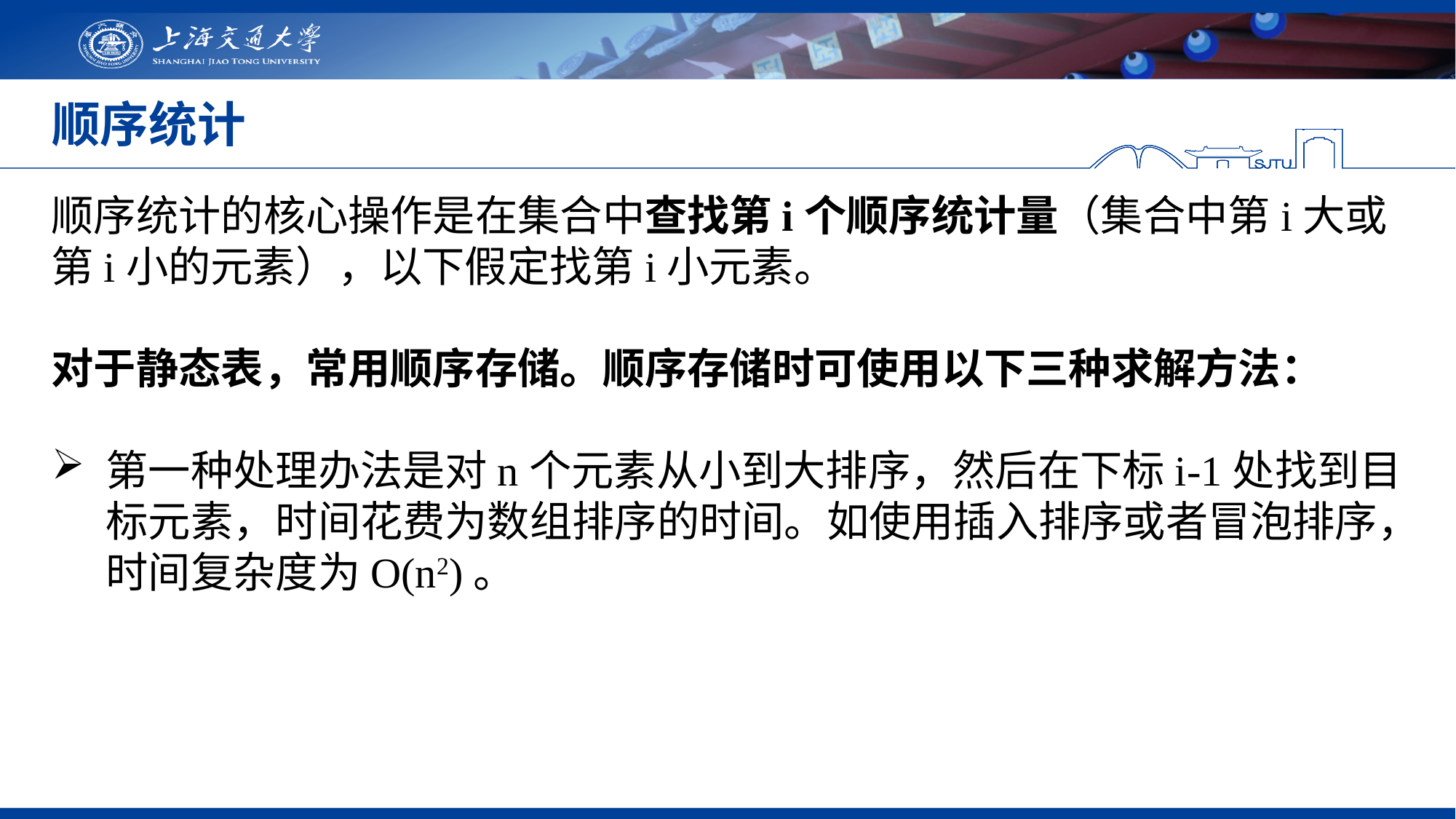

# 顺序统计
顺序统计的核心操作是在集合中查找第i个顺序统计量（集合中第i大或第i小的元素），以下假定找第i小元素。

对于静态表，常用顺序存储。顺序存储时可使用以下三种求解方法：

第一种处理办法是对n个元素从小到大排序，然后在下标i-1处找到目标元素，时间花费为数组排序的时间。如使用插入排序或者冒泡排序，时间复杂度为O(n2)。